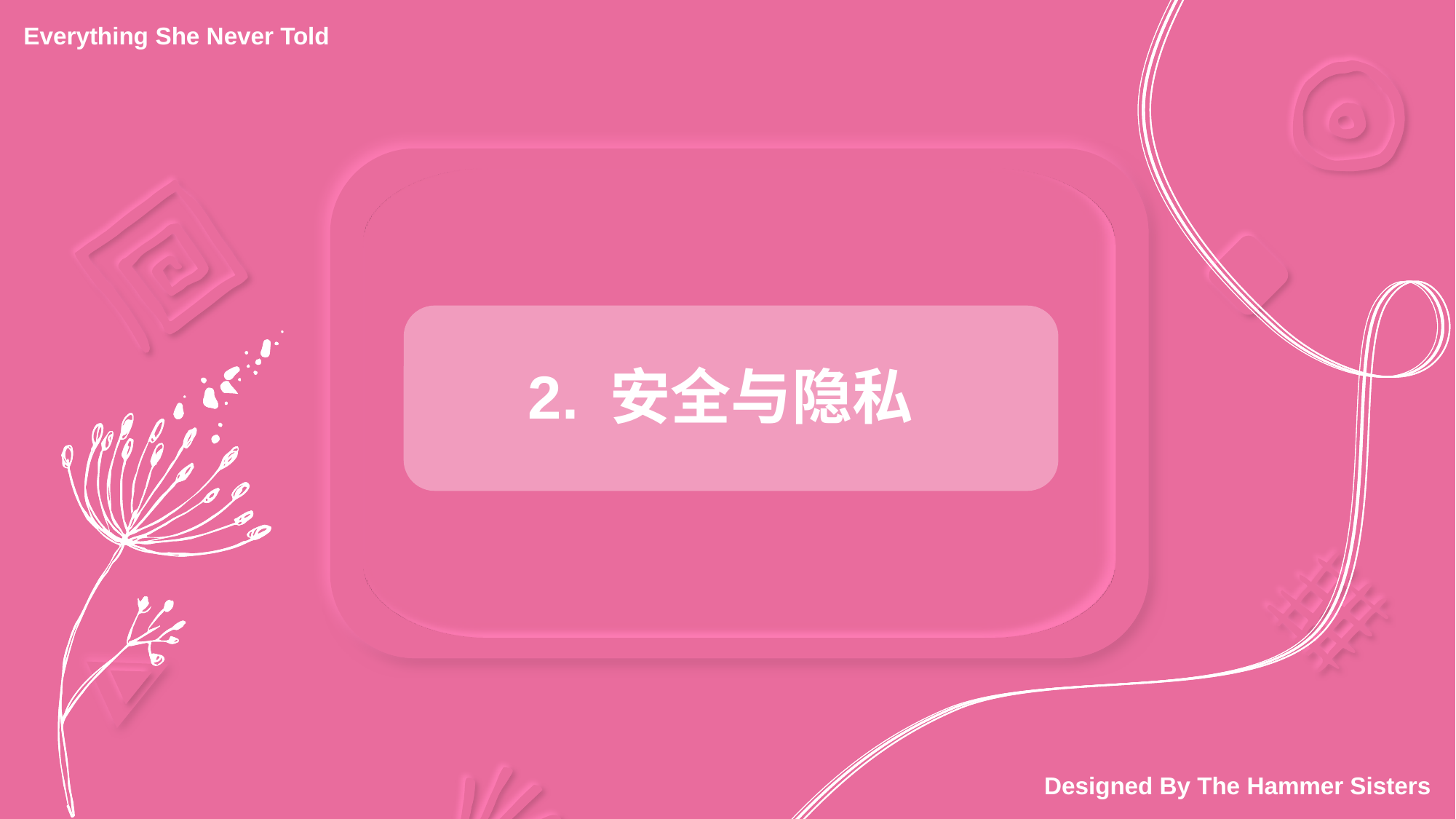

Everything She Never Told

2. 安全与隐私

Designed By The Hammer Sisters